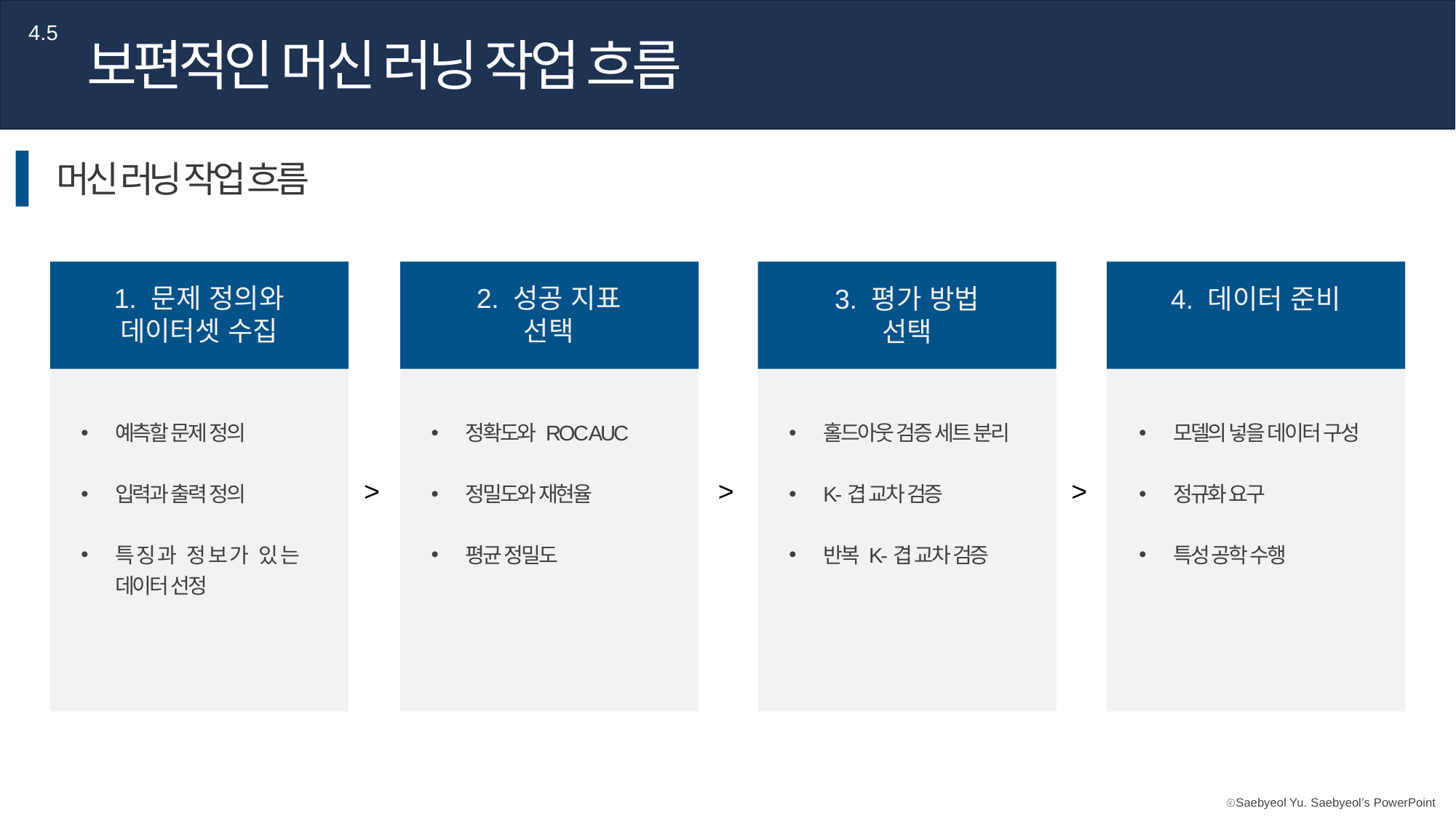

4.5
보편적인 머신 러닝 작업 흐름

머신 러닝 작업 흐름

1. 문제 정의와
데이터셋 수집
2. 성공 지표 선택
3. 평가 방법 선택
4. 데이터 준비
예측할 문제 정의

입력과 출력 정의

특징과 정보가 있는  데이터 선정
정확도와 ROC AUC

정밀도와 재현율

평균 정밀도
홀드아웃 검증 세트 분리

K-겹 교차 검증

반복 K-겹 교차 검증
모델의 넣을 데이터 구성

정규화 요구

특성 공학 수행
>
>
>